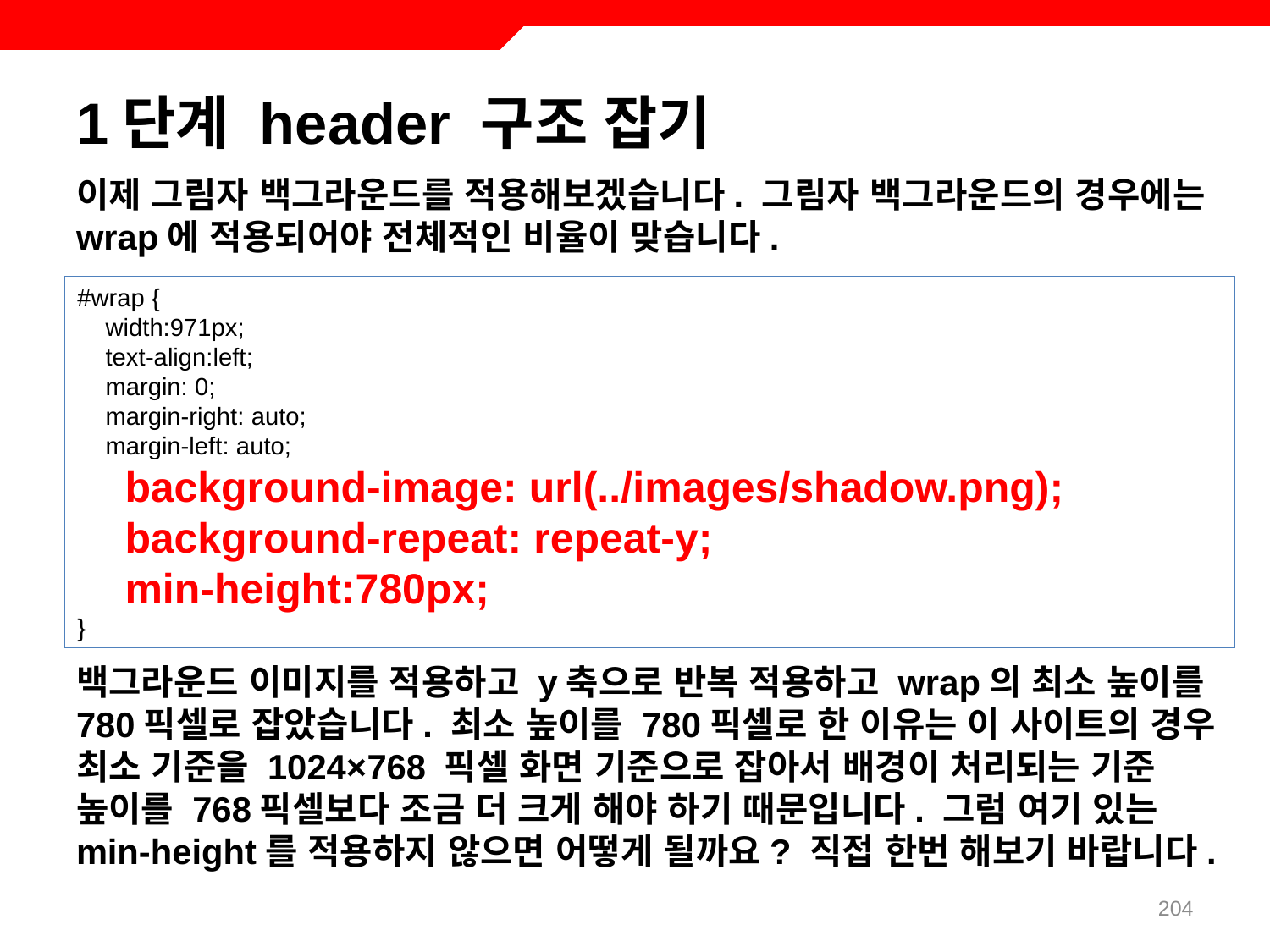

# 1단계 header 구조 잡기
이제 그림자 백그라운드를 적용해보겠습니다. 그림자 백그라운드의 경우에는 wrap에 적용되어야 전체적인 비율이 맞습니다.

백그라운드 이미지를 적용하고 y축으로 반복 적용하고 wrap의 최소 높이를 780픽셀로 잡았습니다. 최소 높이를 780픽셀로 한 이유는 이 사이트의 경우 최소 기준을 1024×768 픽셀 화면 기준으로 잡아서 배경이 처리되는 기준 높이를 768픽셀보다 조금 더 크게 해야 하기 때문입니다. 그럼 여기 있는 min-height를 적용하지 않으면 어떻게 될까요? 직접 한번 해보기 바랍니다.
#wrap {
    width:971px;
    text-align:left;
    margin: 0;
    margin-right: auto;
    margin-left: auto;
    background-image: url(../images/shadow.png);
    background-repeat: repeat-y;
    min-height:780px;
}
204